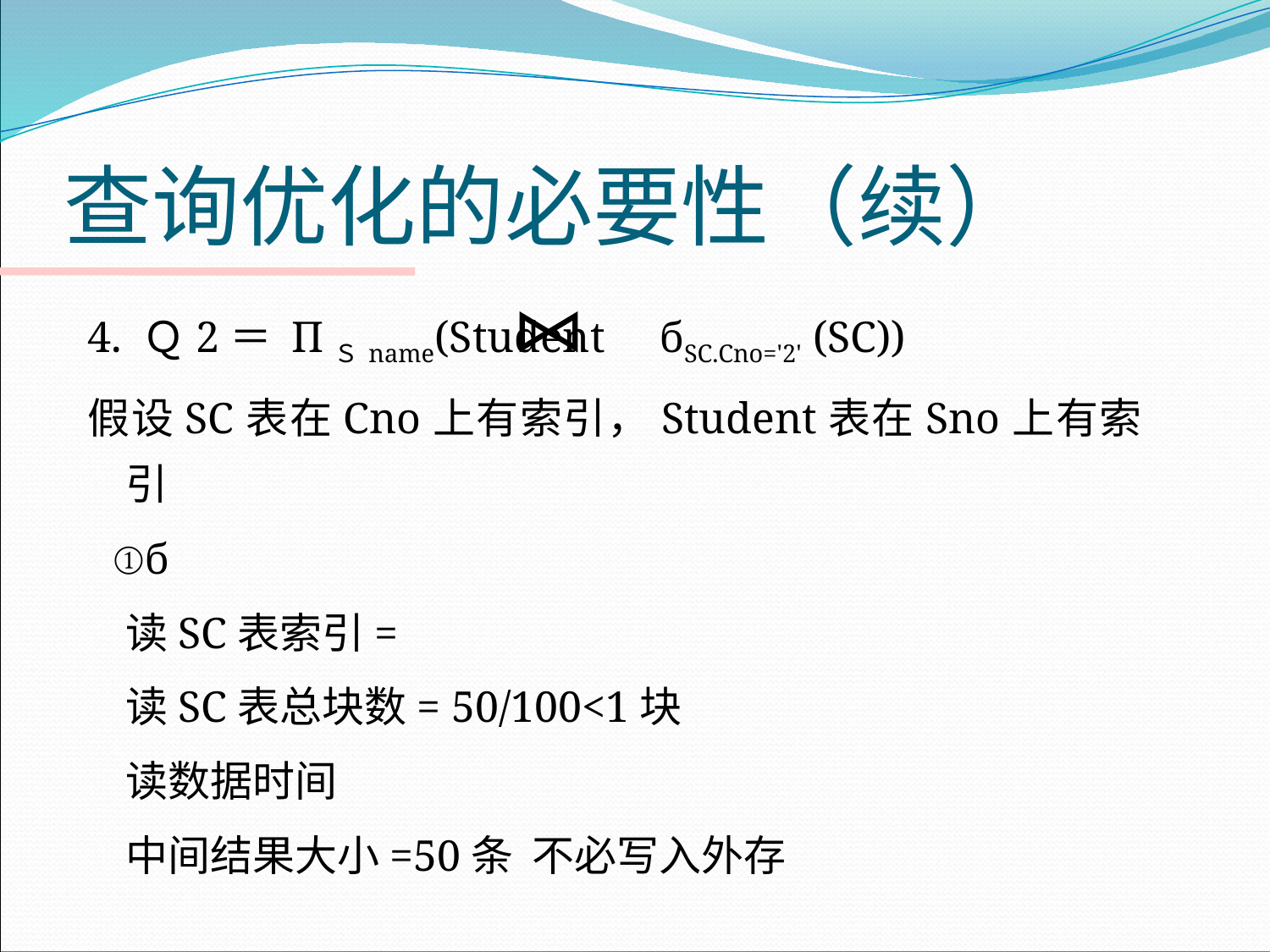

# 查询优化的必要性（续）
4. Ｑ2＝ ПＳname(Student     бSC.Cno='2' (SC))
假设SC表在Cno上有索引，Student表在Sno上有索引
 ①б
 	读SC表索引=
	读SC表总块数= 50/100<1块
	读数据时间
	中间结果大小=50条  不必写入外存

852